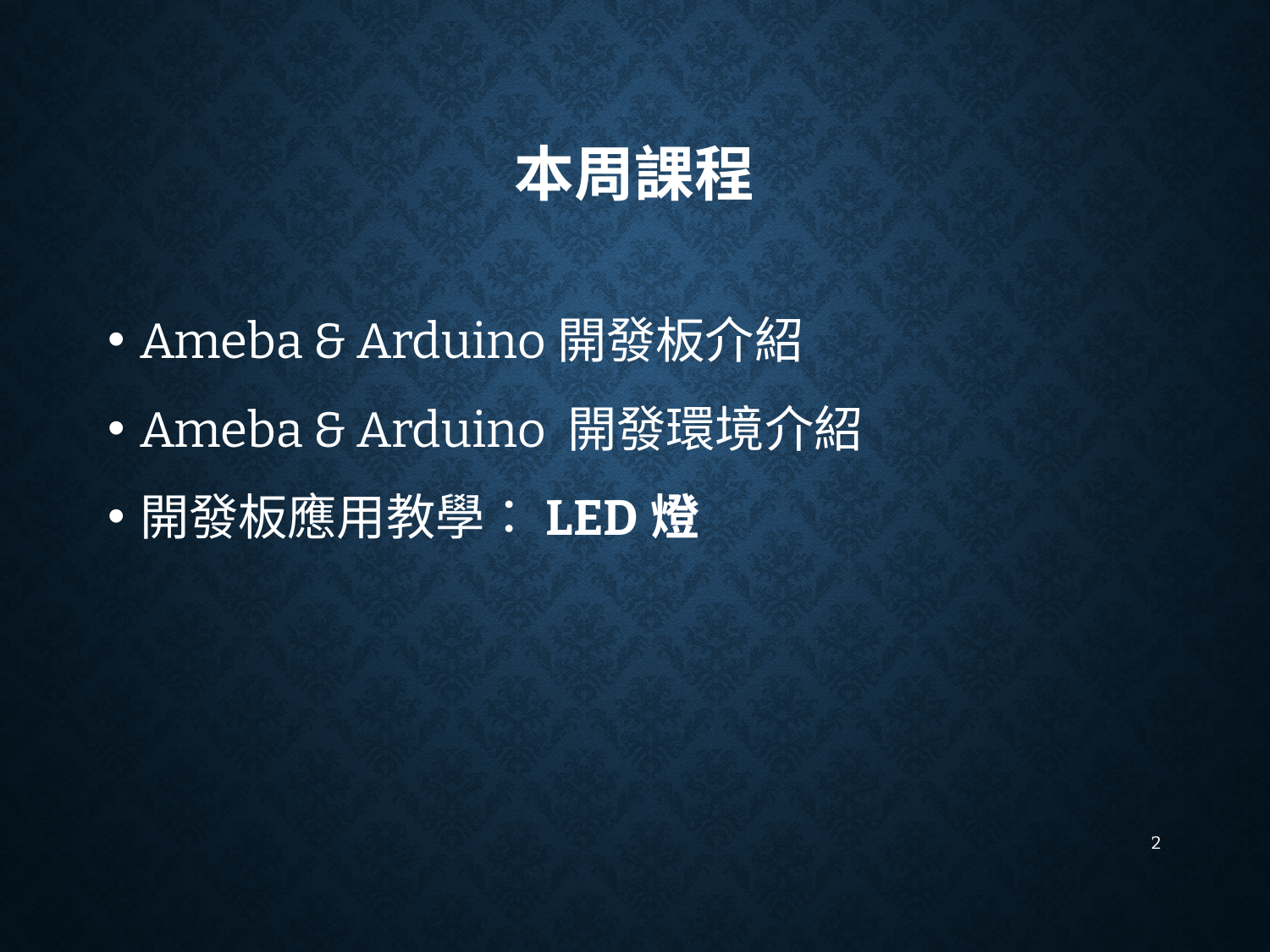

# 本周課程
Ameba & Arduino開發板介紹
Ameba & Arduino 開發環境介紹
開發板應用教學：LED燈
2